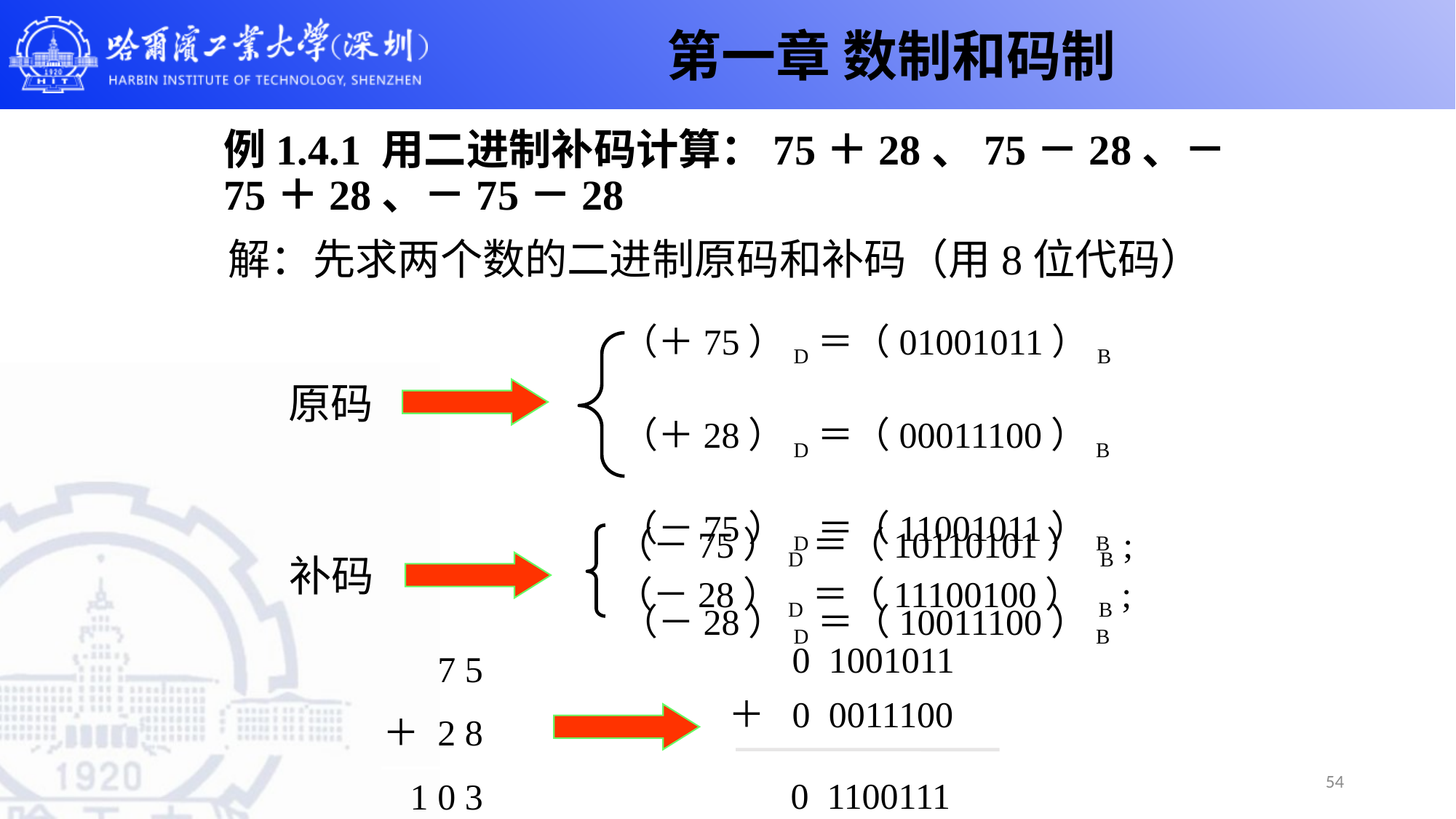

第一章 数制和码制
# 例1.4.1 用二进制补码计算：75＋28、75－28、－75＋28、－75－28
解：先求两个数的二进制原码和补码（用8位代码）
        （＋75）D＝（01001011）B
        （＋28）D＝（00011100）B
        （－75）D＝（11001011）B
        （－28）D＝（10011100）B

原码

（－75）D＝（10110101） B ;
（－28）D＝（11100100） B ;

补码

0  1001011
＋
0  0011100

0  1100111
7 5
＋
2 8

1 0 3

54